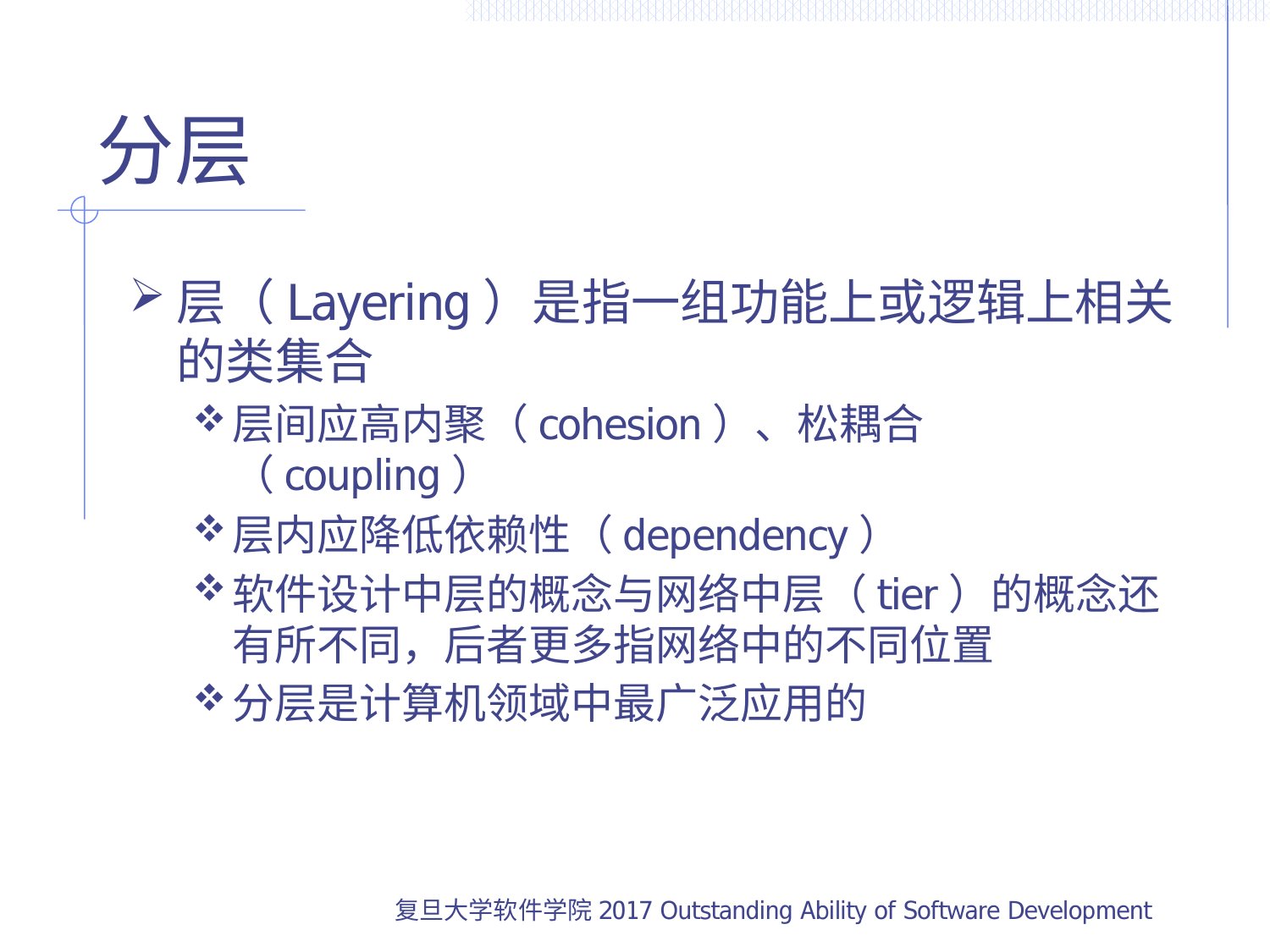

# 分层
层（Layering）是指一组功能上或逻辑上相关的类集合
层间应高内聚（cohesion）、松耦合（coupling）
层内应降低依赖性（dependency）
软件设计中层的概念与网络中层（tier）的概念还有所不同，后者更多指网络中的不同位置
分层是计算机领域中最广泛应用的